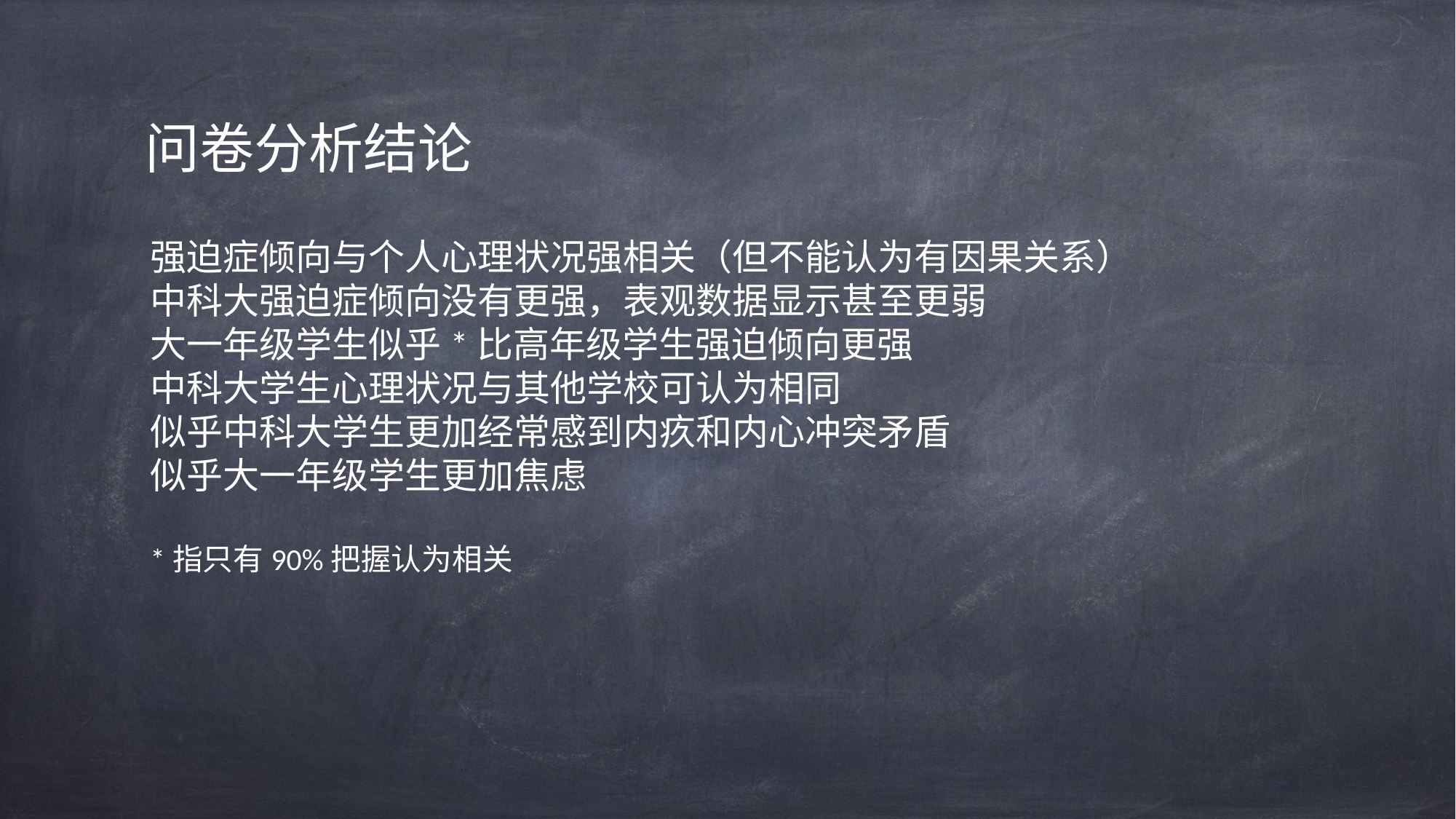

问卷分析结论
强迫症倾向与个人心理状况强相关（但不能认为有因果关系）
中科大强迫症倾向没有更强，表观数据显示甚至更弱
大一年级学生似乎*比高年级学生强迫倾向更强
中科大学生心理状况与其他学校可认为相同
似乎中科大学生更加经常感到内疚和内心冲突矛盾
似乎大一年级学生更加焦虑

*指只有90%把握认为相关